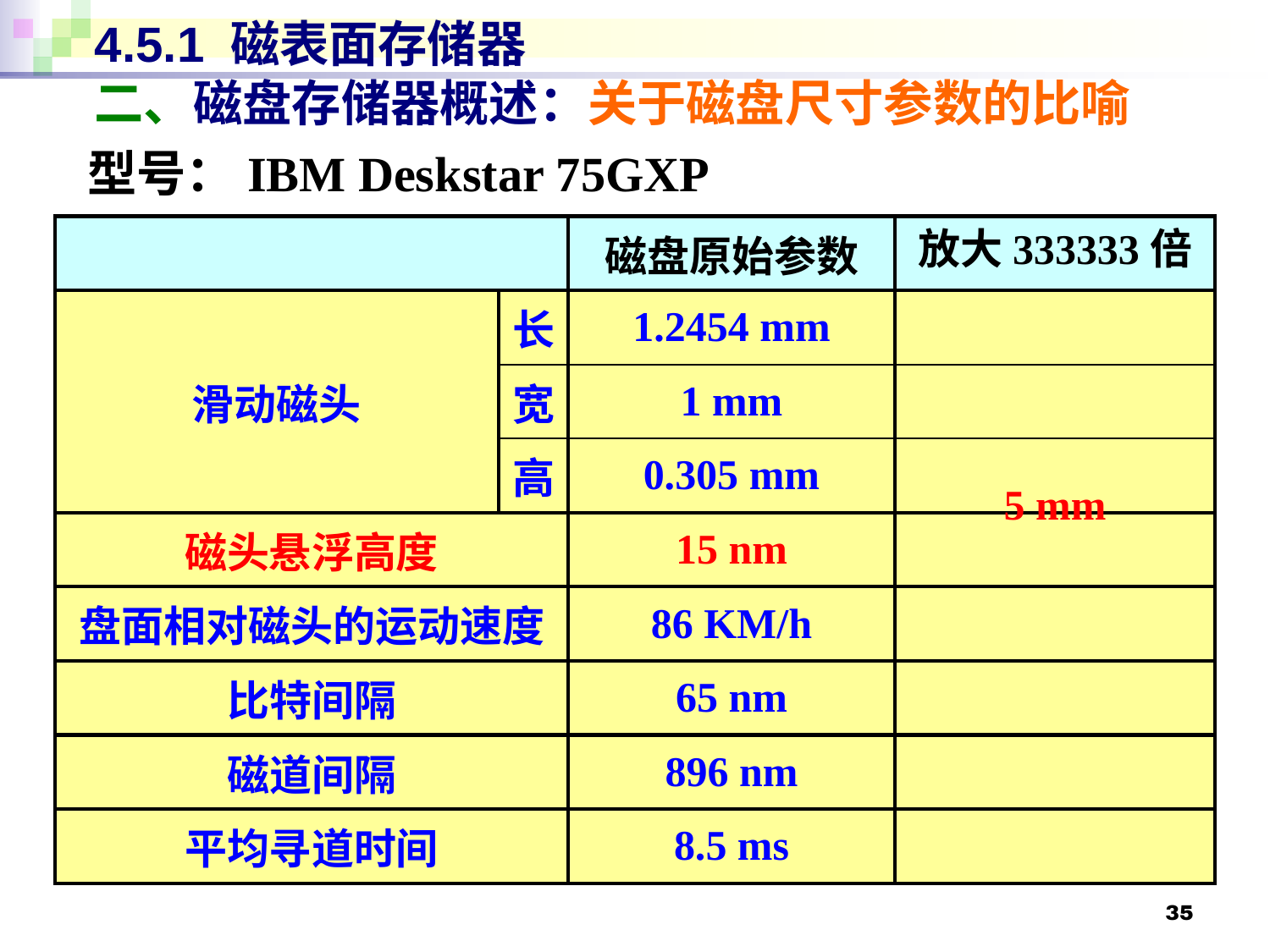

# 4.5.1 磁表面存储器 二、磁盘存储器概述：关于磁盘尺寸参数的比喻
型号：IBM Deskstar 75GXP
|  |  | 磁盘原始参数 |  |
| --- | --- | --- | --- |
| 滑动磁头 | 长 | 1.2454 mm |  |
|  | 宽 | 1 mm |  |
|  | 高 | 0.305 mm |  |
| 磁头悬浮高度 |  | 15 nm |  |
| 盘面相对磁头的运动速度 |  | 86 KM/h |  |
| 比特间隔 |  | 65 nm |  |
| 磁道间隔 |  | 896 nm |  |
| 平均寻道时间 |  | 8.5 ms |  |
放大333333倍
5 mm
35